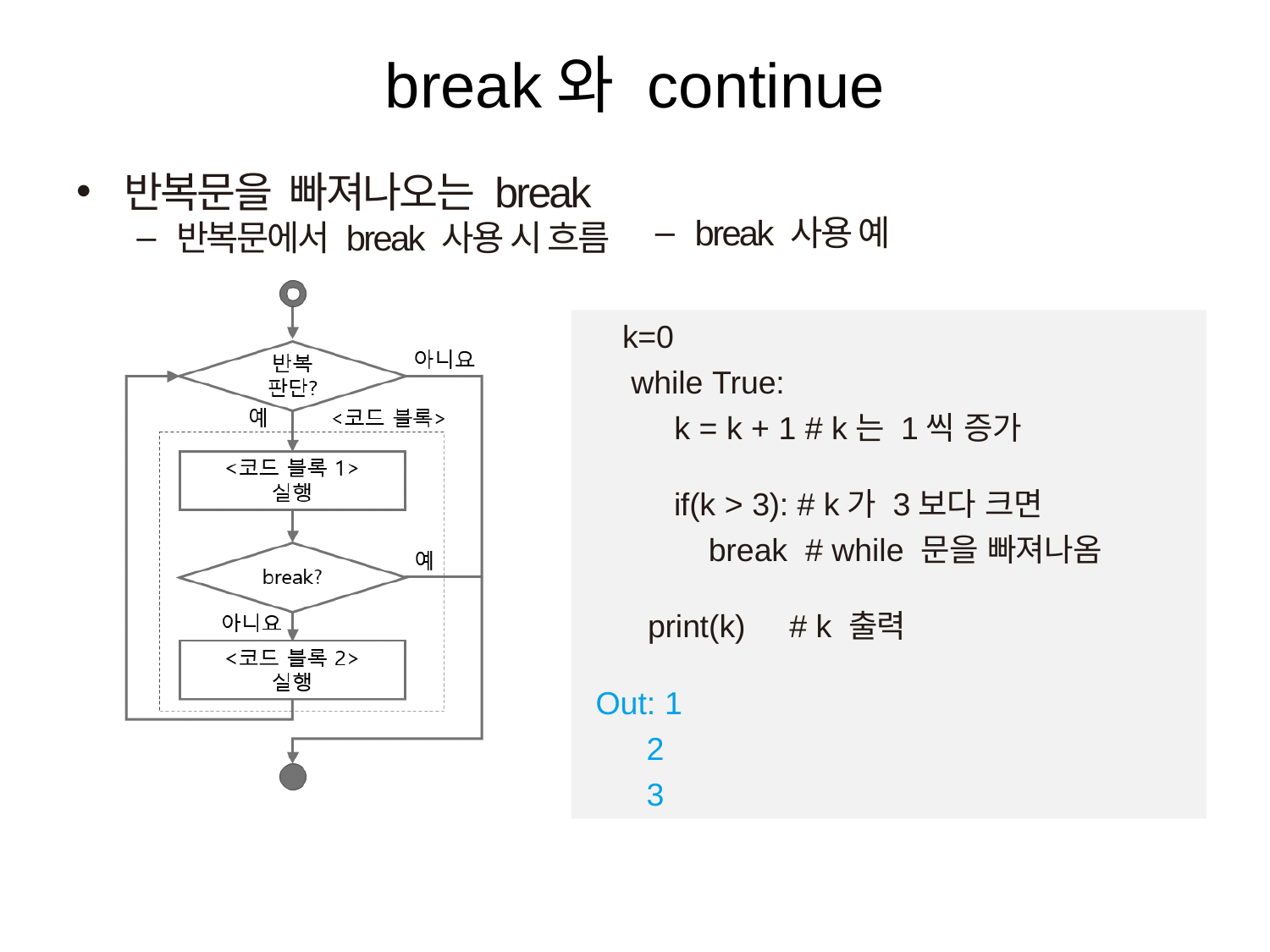

# break와 continue
반복문을  빠져나오는 break
반복문에서 break 사용 시 흐름

break 사용 예

   k=0
 while True:
   k = k + 1 # k는 1씩 증가

   if(k > 3): # k가 3보다 크면
    break  # while 문을 빠져나옴

print(k)     # k 출력

Out: 1
  2
  3